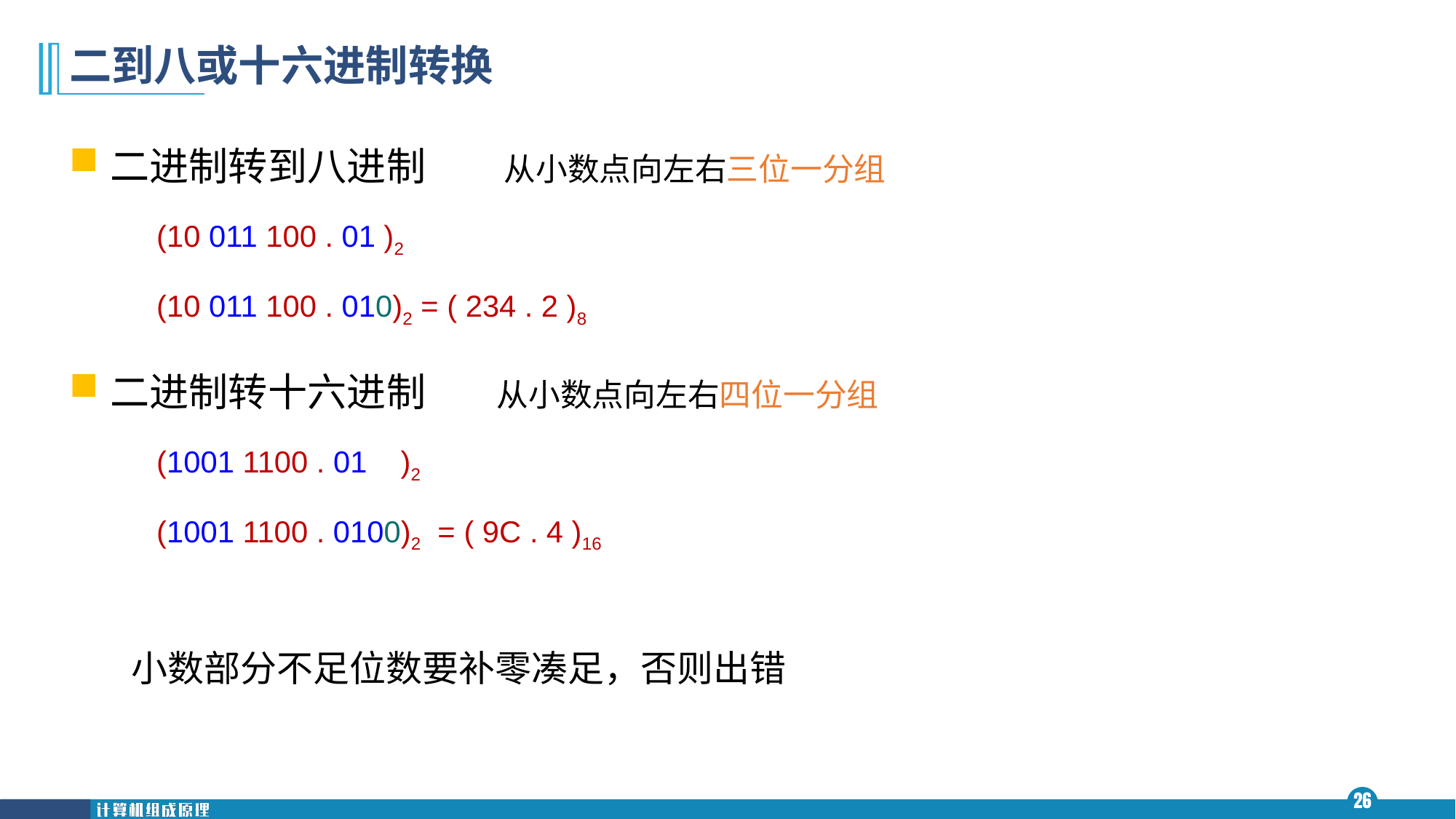

# 二到八或十六进制转换
二进制转到八进制           从小数点向左右三位一分组
   (10 011 100 . 01 )2
   (10 011 100 . 010)2 = ( 234 . 2 )8
二进制转十六进制          从小数点向左右四位一分组
   (1001 1100 . 01    )2
   (1001 1100 . 0100)2  = ( 9C . 4 )16

小数部分不足位数要补零凑足，否则出错